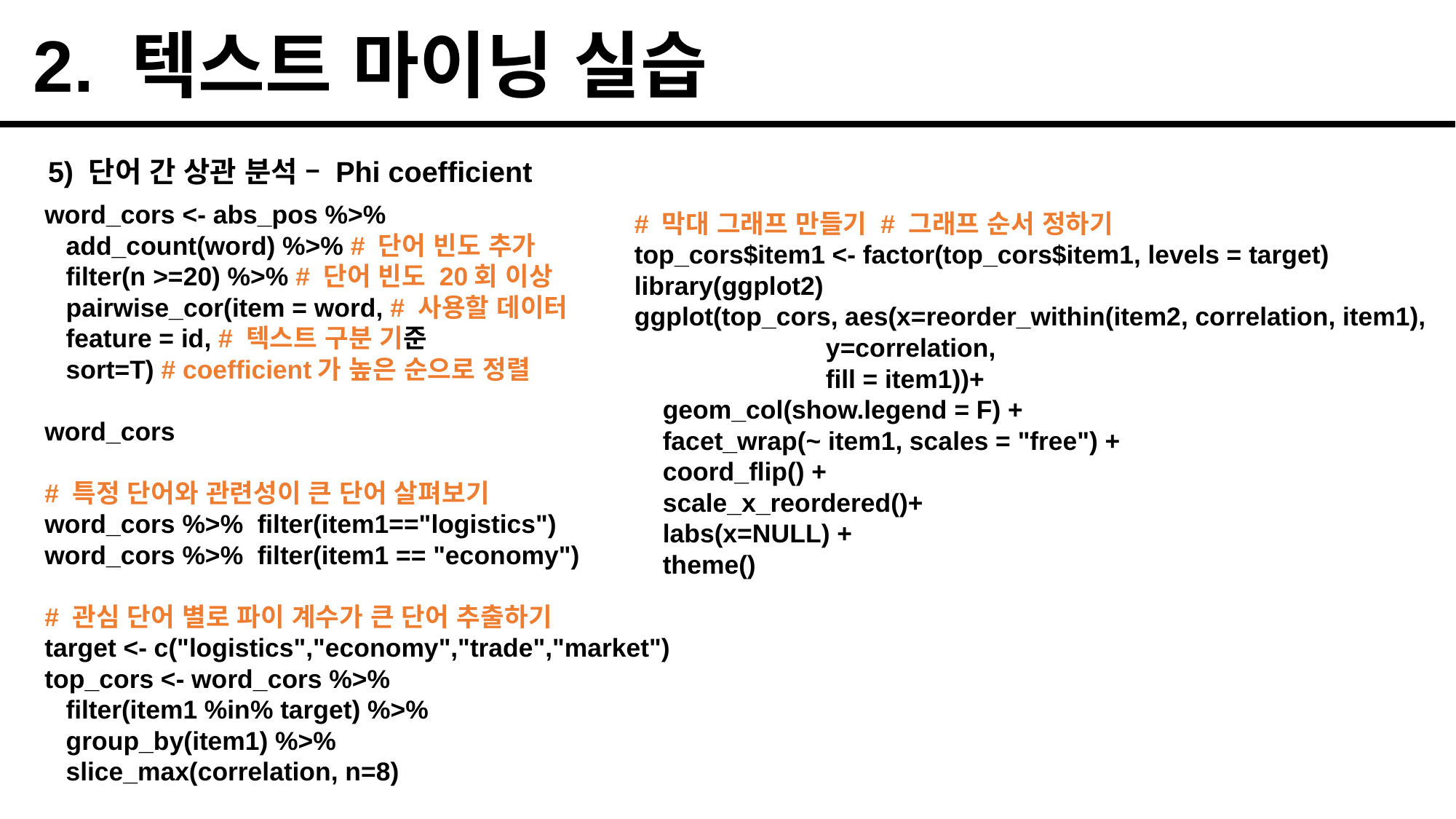

2. 텍스트 마이닝 실습
5) 단어 간 상관 분석 – Phi coefficient
word_cors <- abs_pos %>%
   add_count(word) %>% # 단어 빈도 추가
   filter(n >=20) %>% # 단어 빈도 20회 이상
   pairwise_cor(item = word, # 사용할 데이터
   feature = id, # 텍스트 구분 기준
   sort=T) # coefficient가 높은 순으로 정렬

word_cors

# 특정 단어와 관련성이 큰 단어 살펴보기
word_cors %>%  filter(item1=="logistics")
word_cors %>%  filter(item1 == "economy")

# 관심 단어 별로 파이 계수가 큰 단어 추출하기
target <- c("logistics","economy","trade","market")
top_cors <- word_cors %>%
   filter(item1 %in% target) %>%
   group_by(item1) %>%
   slice_max(correlation, n=8)
# 막대 그래프 만들기 # 그래프 순서 정하기
top_cors$item1 <- factor(top_cors$item1, levels = target)
library(ggplot2)
ggplot(top_cors, aes(x=reorder_within(item2, correlation, item1),
                           y=correlation,
                           fill = item1))+
    geom_col(show.legend = F) +
    facet_wrap(~ item1, scales = "free") +
    coord_flip() +
    scale_x_reordered()+
    labs(x=NULL) +
    theme()